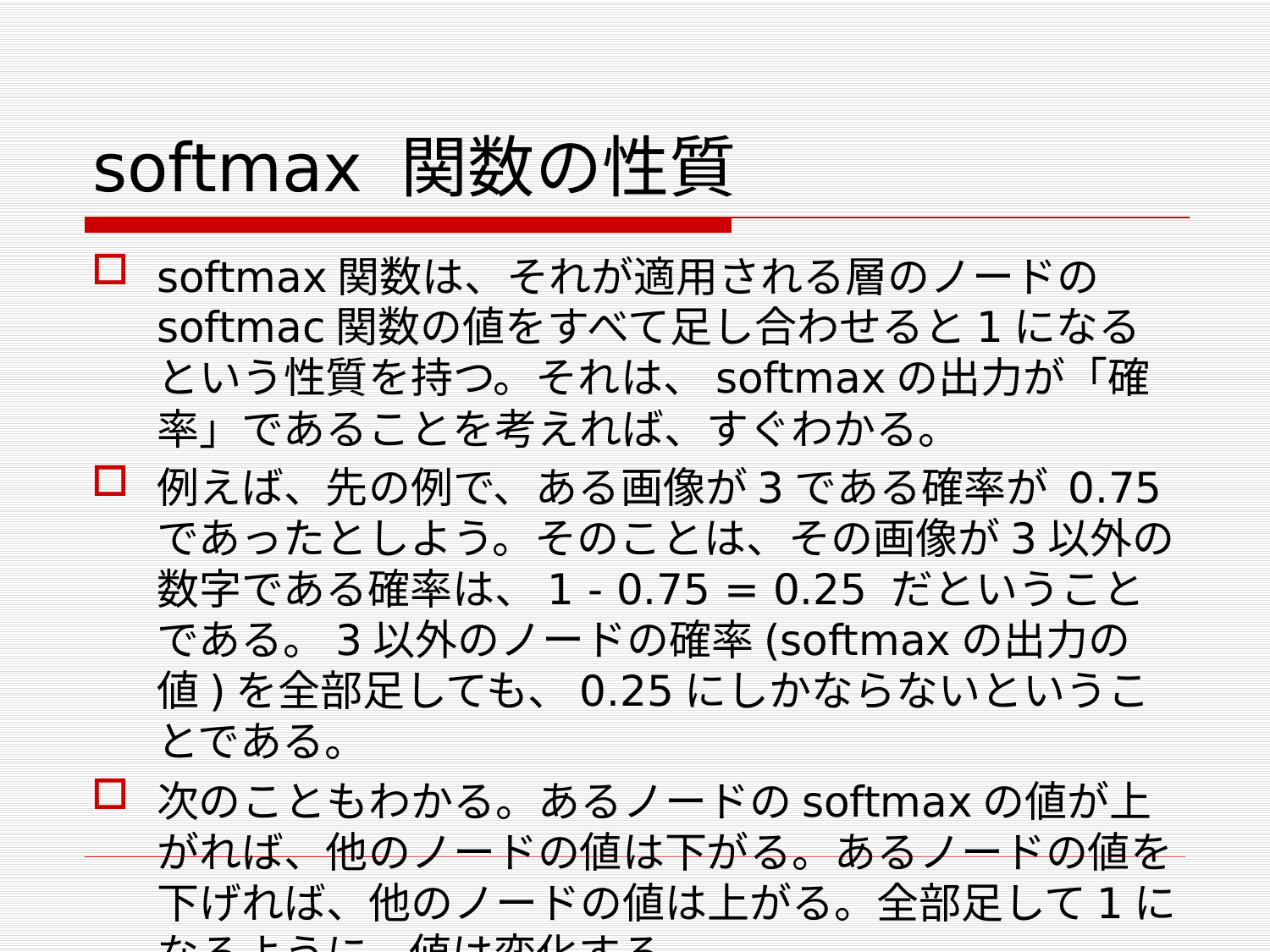

# softmax 関数の性質
softmax関数は、それが適用される層のノードのsoftmac関数の値をすべて足し合わせると1になるという性質を持つ。それは、softmaxの出力が「確率」であることを考えれば、すぐわかる。
例えば、先の例で、ある画像が3である確率が 0.75であったとしよう。そのことは、その画像が3以外の数字である確率は、1 - 0.75 = 0.25 だということである。3以外のノードの確率(softmaxの出力の値)を全部足しても、0.25にしかならないということである。
次のこともわかる。あるノードのsoftmaxの値が上がれば、他のノードの値は下がる。あるノードの値を下げれば、他のノードの値は上がる。全部足して1になるように、値は変化する。